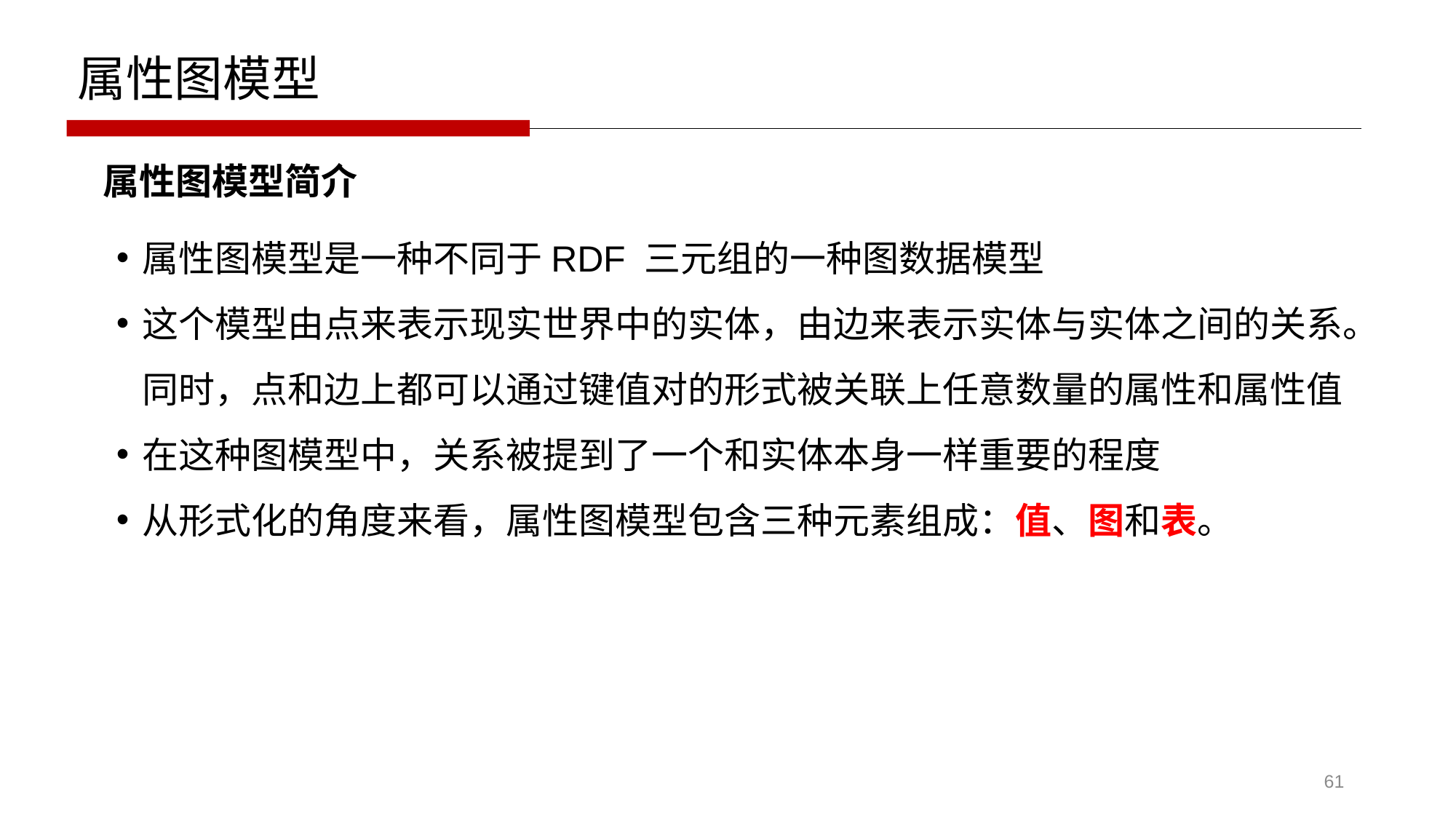

属性图模型

属性图模型简介
属性图模型是一种不同于RDF 三元组的一种图数据模型
这个模型由点来表示现实世界中的实体，由边来表示实体与实体之间的关系。同时，点和边上都可以通过键值对的形式被关联上任意数量的属性和属性值
在这种图模型中，关系被提到了一个和实体本身一样重要的程度
从形式化的角度来看，属性图模型包含三种元素组成：值、图和表。
61